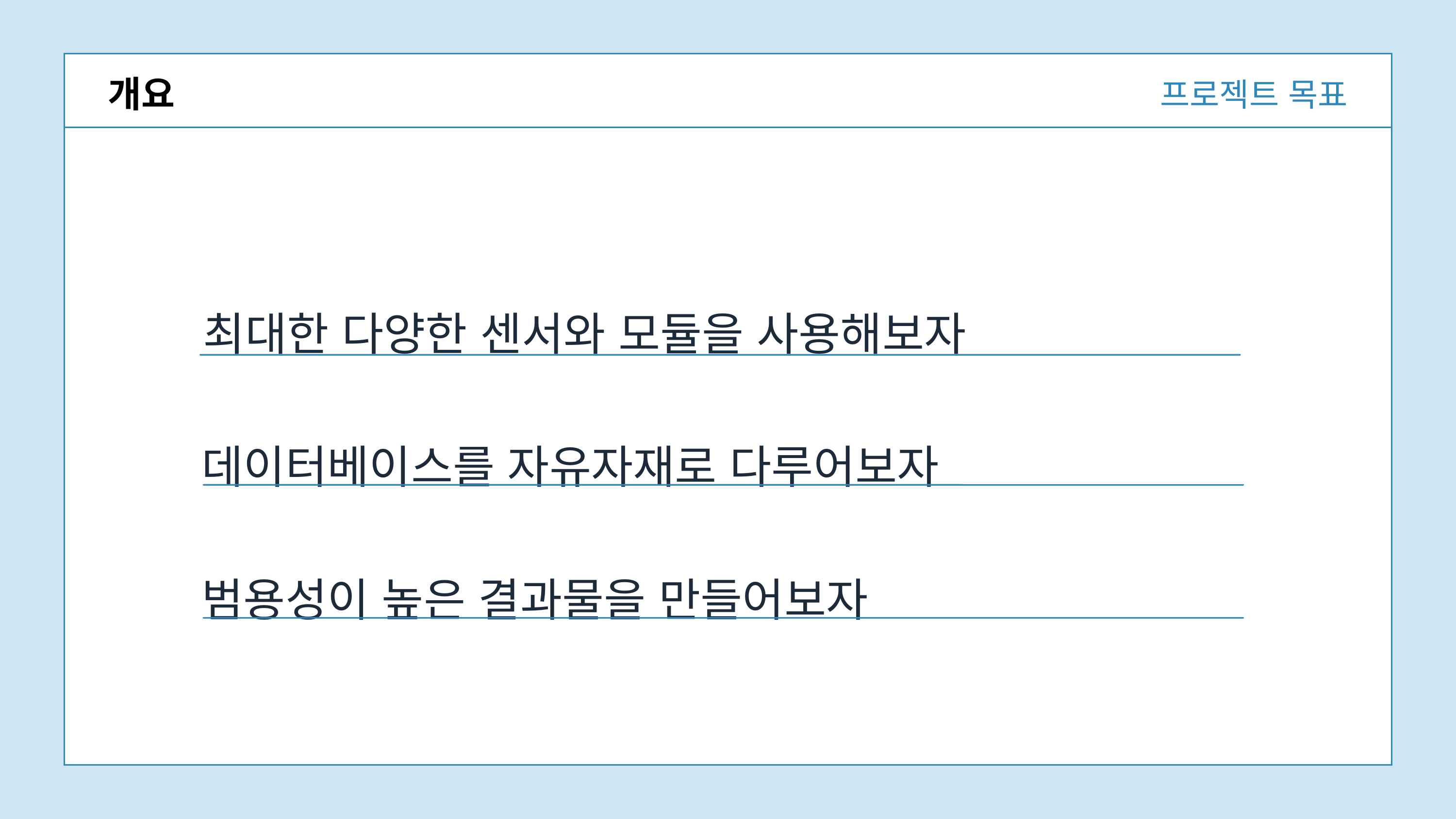

프로젝트 목표
개요

최대한 다양한 센서와 모듈을 사용해보자

데이터베이스를 자유자재로 다루어보자

범용성이 높은 결과물을 만들어보자